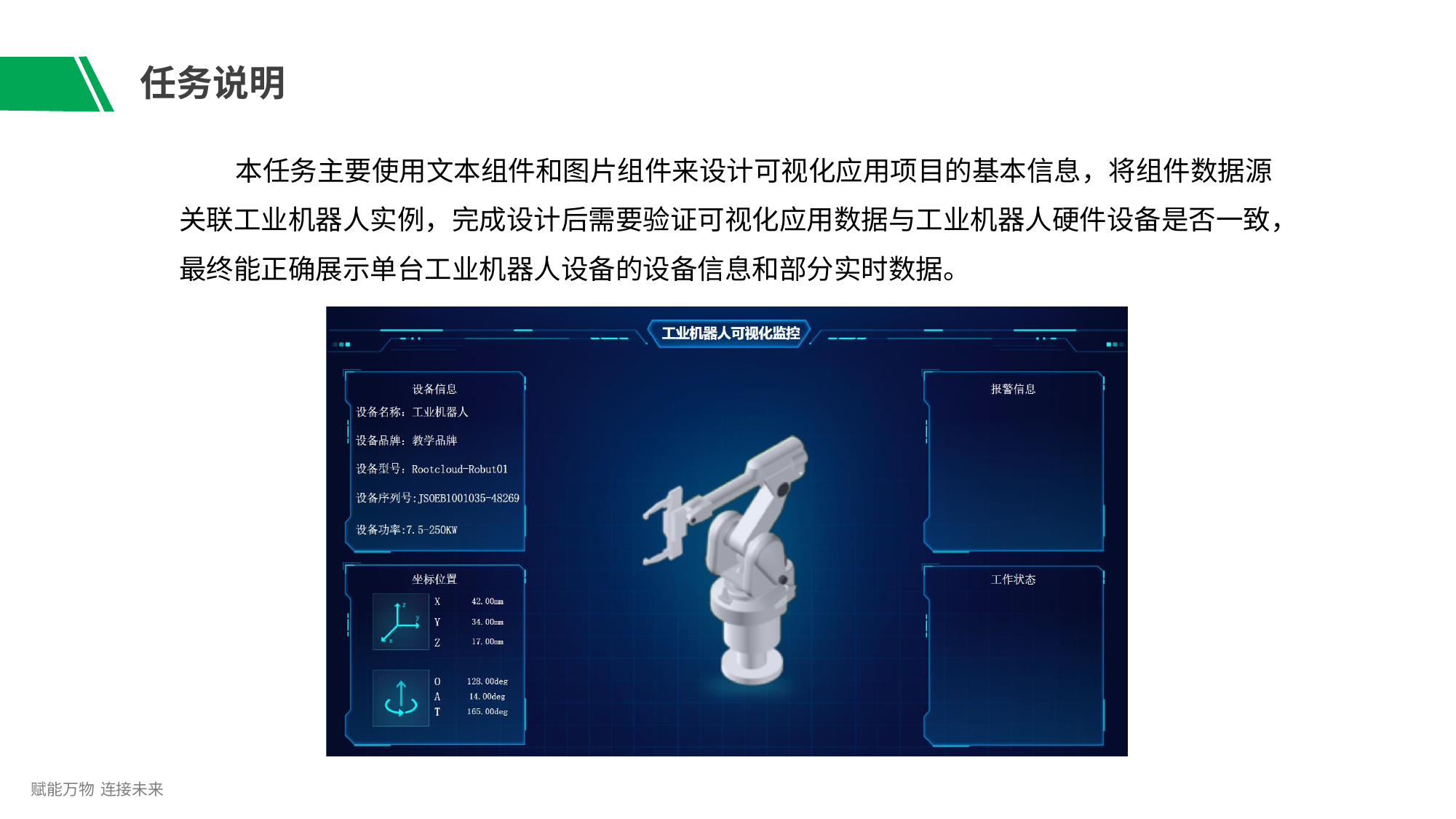

任务说明
本任务主要使用文本组件和图片组件来设计可视化应用项目的基本信息，将组件数据源 关联工业机器人实例，完成设计后需要验证可视化应用数据与工业机器人硬件设备是否一致， 最终能正确展示单台工业机器人设备的设备信息和部分实时数据。

赋能万物 连接未来